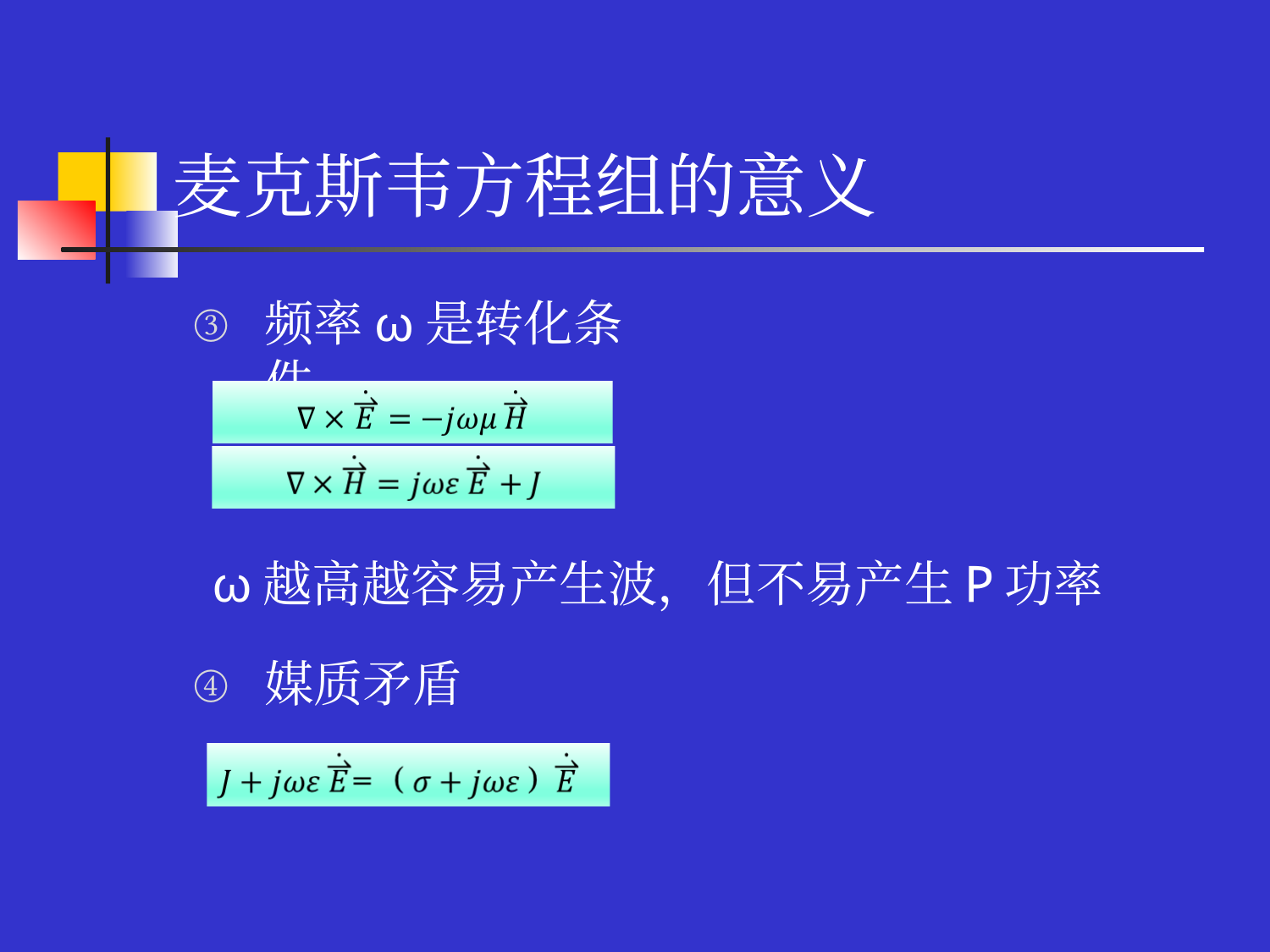

# 麦克斯韦方程组的意义
频率ω是转化条件

ω越高越容易产生波，但不易产生P功率
媒质矛盾